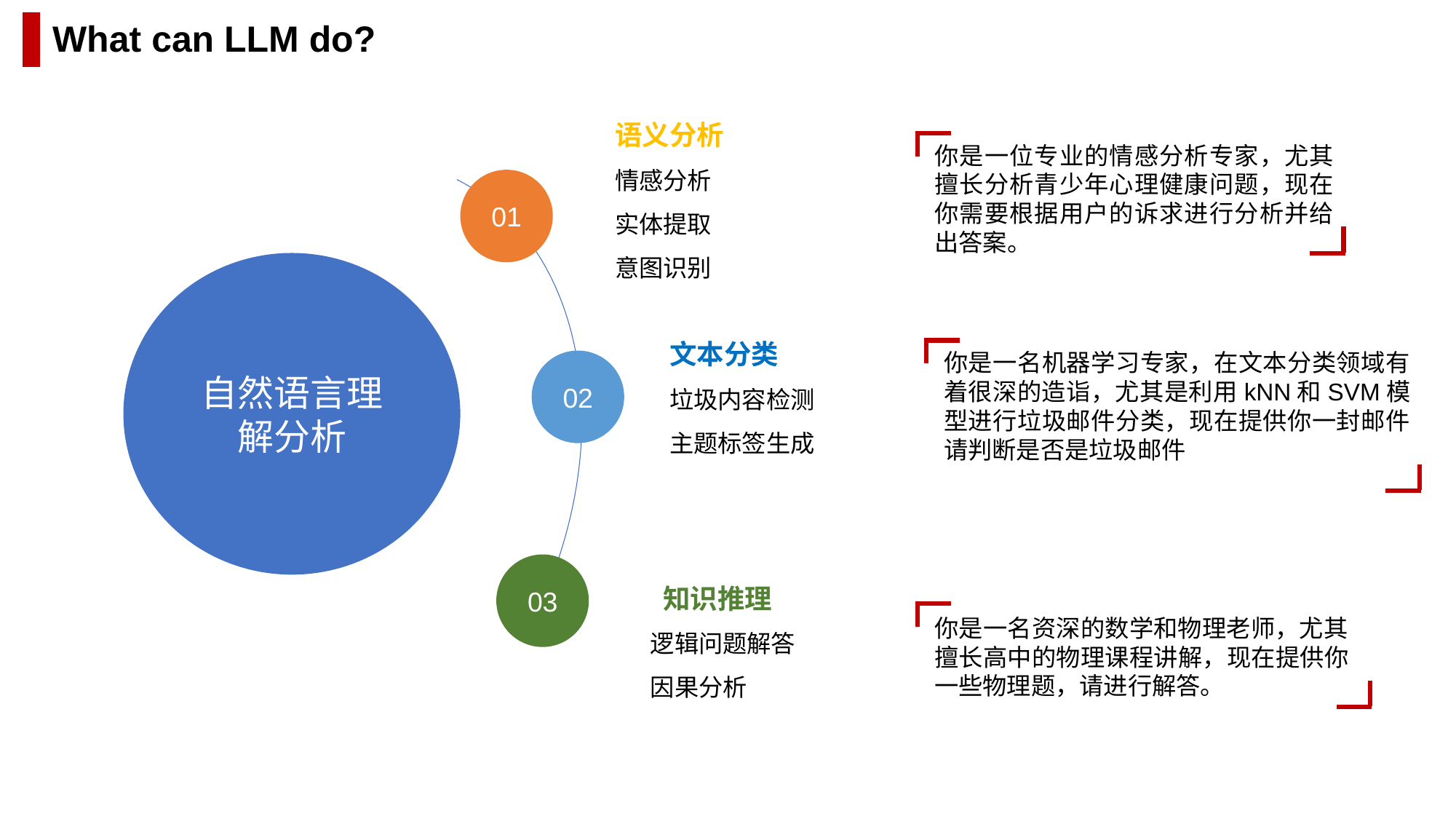

What can LLM do?

语义分析
情感分析
实体提取
意图识别
你是一位专业的情感分析专家，尤其擅长分析青少年心理健康问题，现在你需要根据用户的诉求进行分析并给出答案。

01
自然语言理解分析
文本分类
垃圾内容检测
主题标签生成
你是一名机器学习专家，在文本分类领域有着很深的造诣，尤其是利用kNN和SVM模型进行垃圾邮件分类，现在提供你一封邮件请判断是否是垃圾邮件
02
03
 知识推理
逻辑问题解答
因果分析
你是一名资深的数学和物理老师，尤其擅长高中的物理课程讲解，现在提供你一些物理题，请进行解答。